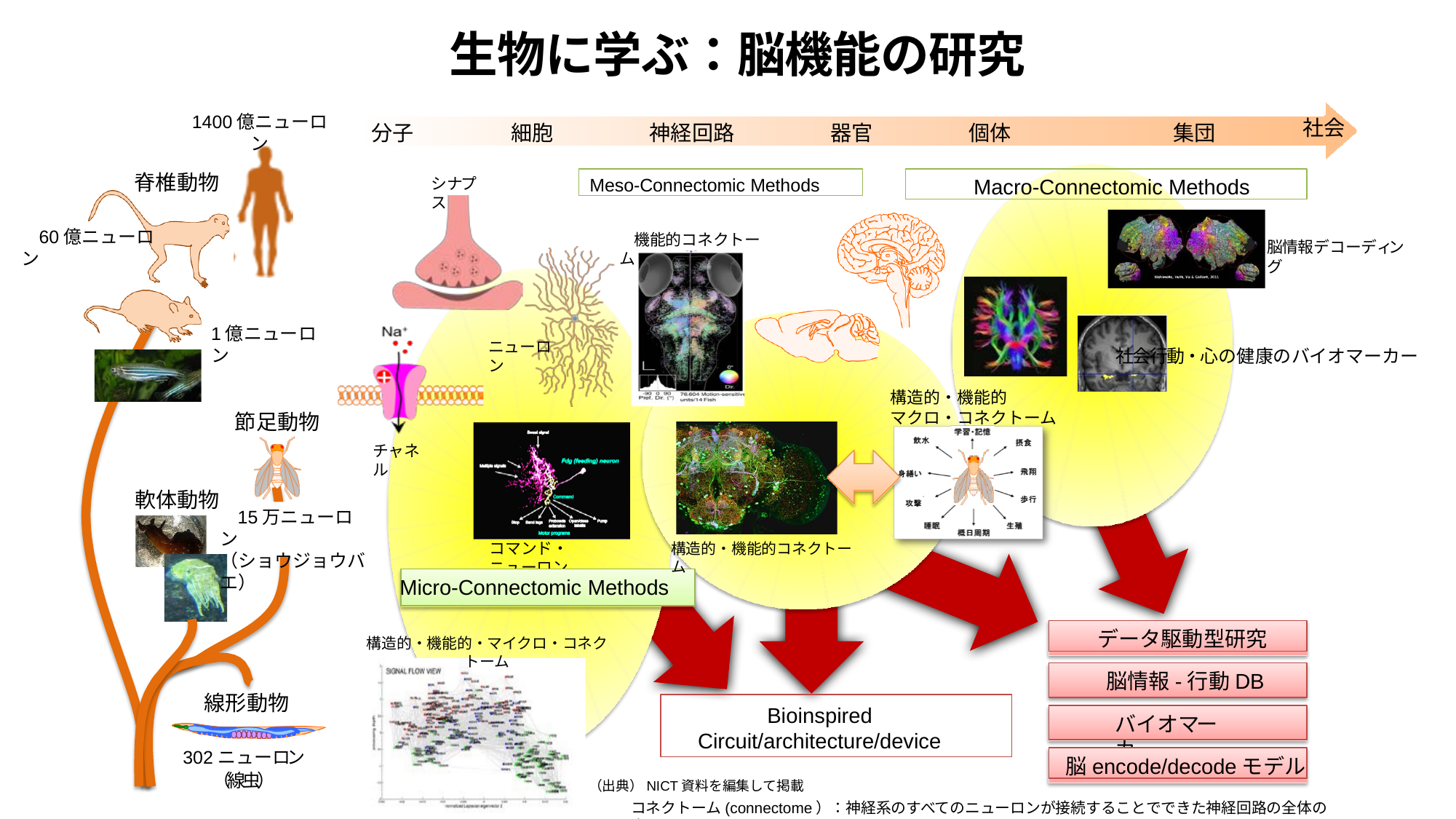

生物に学ぶ：脳機能の研究

1400億ニューロン
社会
分子	細胞	神経回路	器官	個体	　　　集団

脊椎動物
Meso-Connectomic Methods
Macro-Connectomic Methods
シナプス

60億ニューロン
機能的コネクトーム
脳情報デコーディング

1億ニューロン
ニューロン
社会行動・心の健康のバイオマーカー

構造的・機能的
マクロ・コネクトーム
節足動物

チャネル

軟体動物

15万ニューロン
（ショウジョウバエ）

構造的・機能的コネクトーム
コマンド・ニューロン

Micro-Connectomic Methods

データ駆動型研究

脳情報-行動DB

バイオマーカー

脳encode/decodeモデル

構造的・機能的・マイクロ・コネクトーム

線形動物

Bioinspired  Circuit/architecture/device

302ニューロン
（線虫）
（出典）NICT資料を編集して掲載
コネクトーム(connectome）：神経系のすべてのニューロンが接続することでできた神経回路の全体の意。